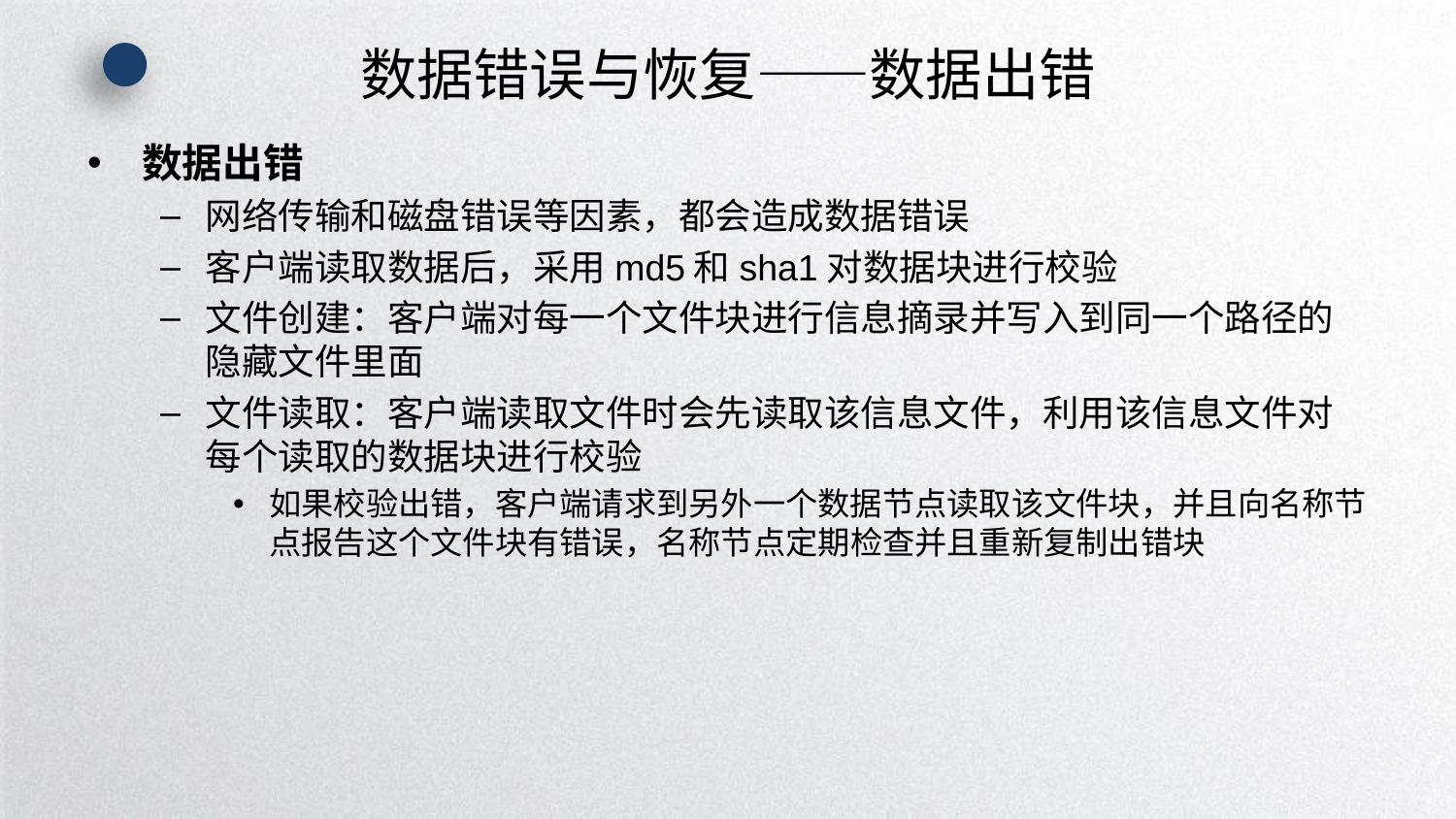

# 数据错误与恢复——数据出错
数据出错
网络传输和磁盘错误等因素，都会造成数据错误
客户端读取数据后，采用md5和sha1对数据块进行校验
文件创建：客户端对每一个文件块进行信息摘录并写入到同一个路径的隐藏文件里面
文件读取：客户端读取文件时会先读取该信息文件，利用该信息文件对每个读取的数据块进行校验
如果校验出错，客户端请求到另外一个数据节点读取该文件块，并且向名称节点报告这个文件块有错误，名称节点定期检查并且重新复制出错块